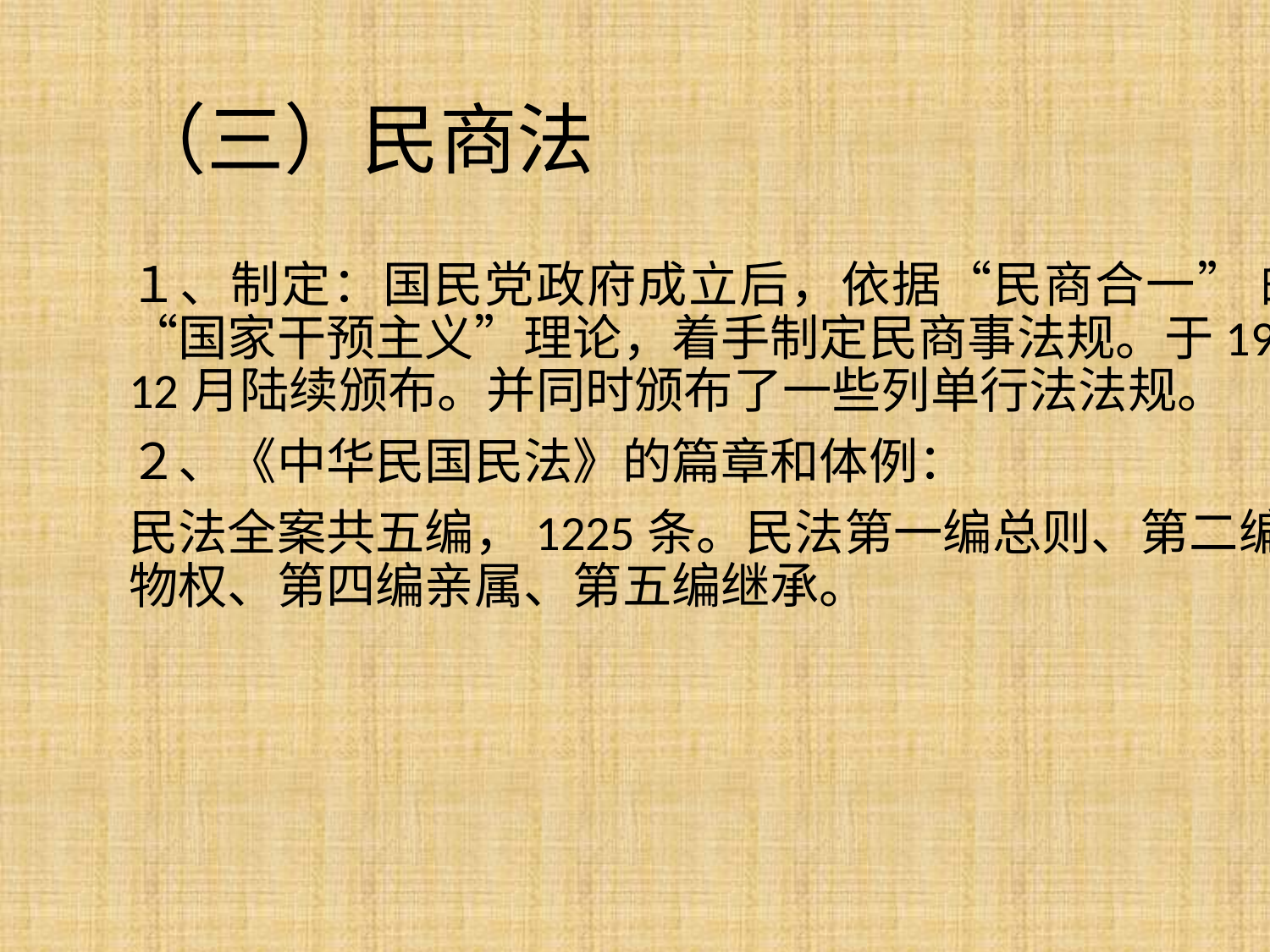

# （三）民商法
１、制定：国民党政府成立后，依据“民商合一” 的原则，采取“国家干预主义”理论，着手制定民商事法规。于1929－1930年12月陆续颁布。并同时颁布了一些列单行法法规。
２、《中华民国民法》的篇章和体例：
民法全案共五编，1225条。民法第一编总则、第二编债、第三编物权、第四编亲属、第五编继承。